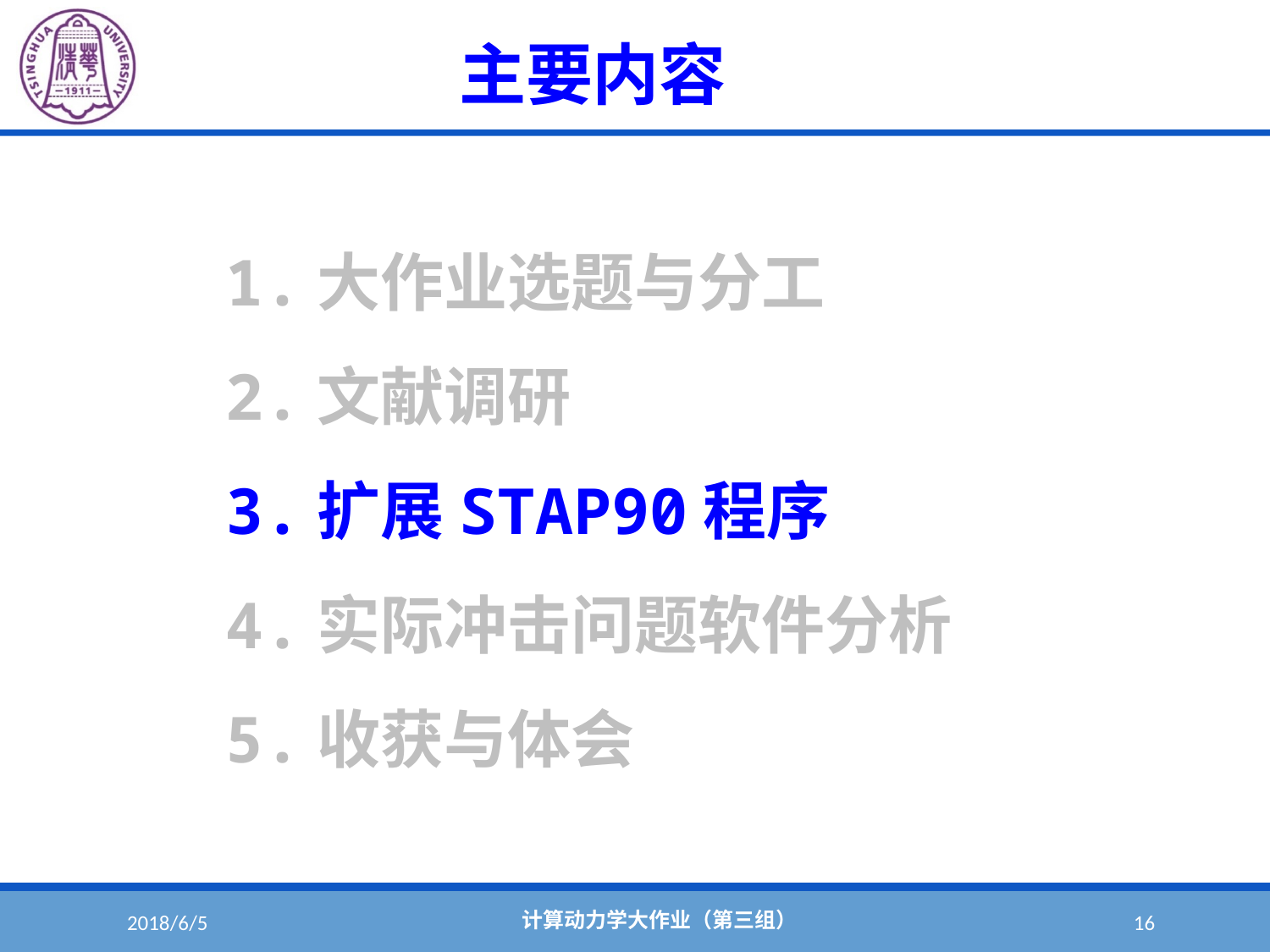

主要内容
1.大作业选题与分工
2.文献调研
3.扩展STAP90程序
4.实际冲击问题软件分析
5.收获与体会
计算动力学大作业（第三组）
2018/6/5
16